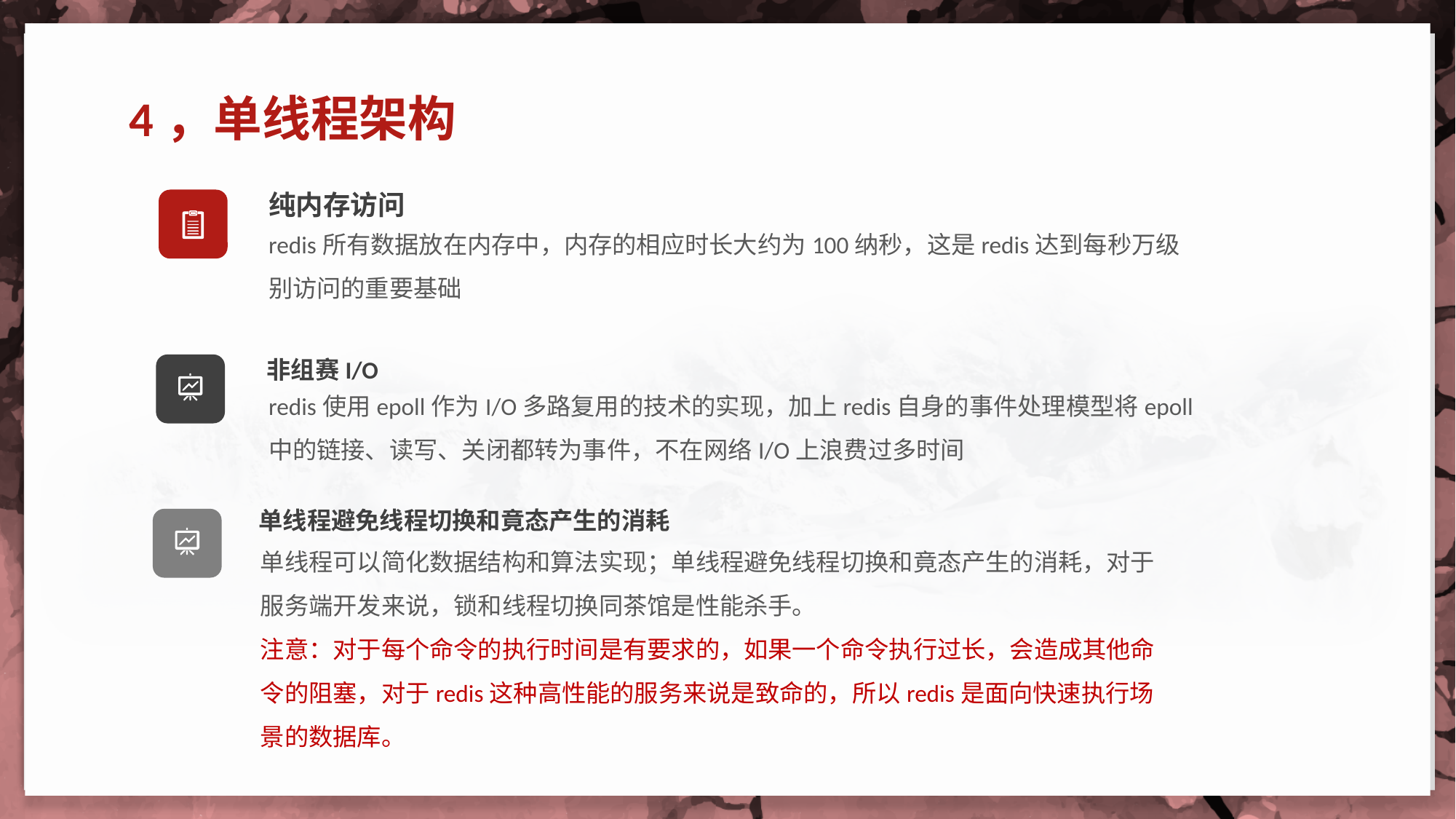

4，单线程架构
纯内存访问

redis所有数据放在内存中，内存的相应时长大约为100纳秒，这是redis达到每秒万级别访问的重要基础

非组赛I/O

redis使用epoll作为I/O多路复用的技术的实现，加上redis自身的事件处理模型将epoll中的链接、读写、关闭都转为事件，不在网络I/O上浪费过多时间
单线程避免线程切换和竟态产生的消耗

单线程可以简化数据结构和算法实现；单线程避免线程切换和竟态产生的消耗，对于服务端开发来说，锁和线程切换同茶馆是性能杀手。
注意：对于每个命令的执行时间是有要求的，如果一个命令执行过长，会造成其他命令的阻塞，对于redis这种高性能的服务来说是致命的，所以redis是面向快速执行场景的数据库。